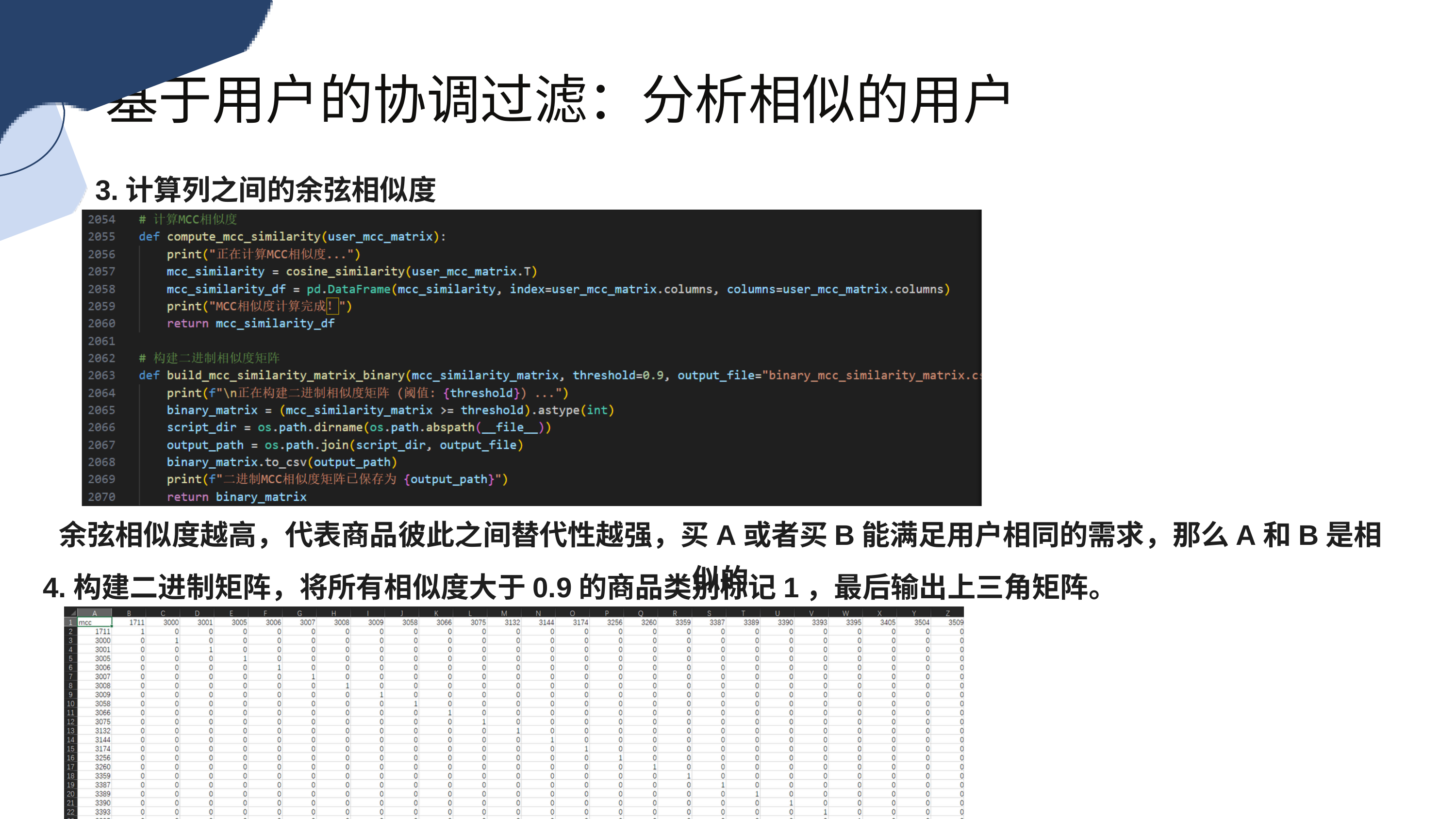

基于用户的协调过滤：分析相似的用户
3.计算列之间的余弦相似度

余弦相似度越高，代表商品彼此之间替代性越强，买A或者买B能满足用户相同的需求，那么A和B是相似的
4.构建二进制矩阵，将所有相似度大于0.9的商品类别标记1，最后输出上三角矩阵。